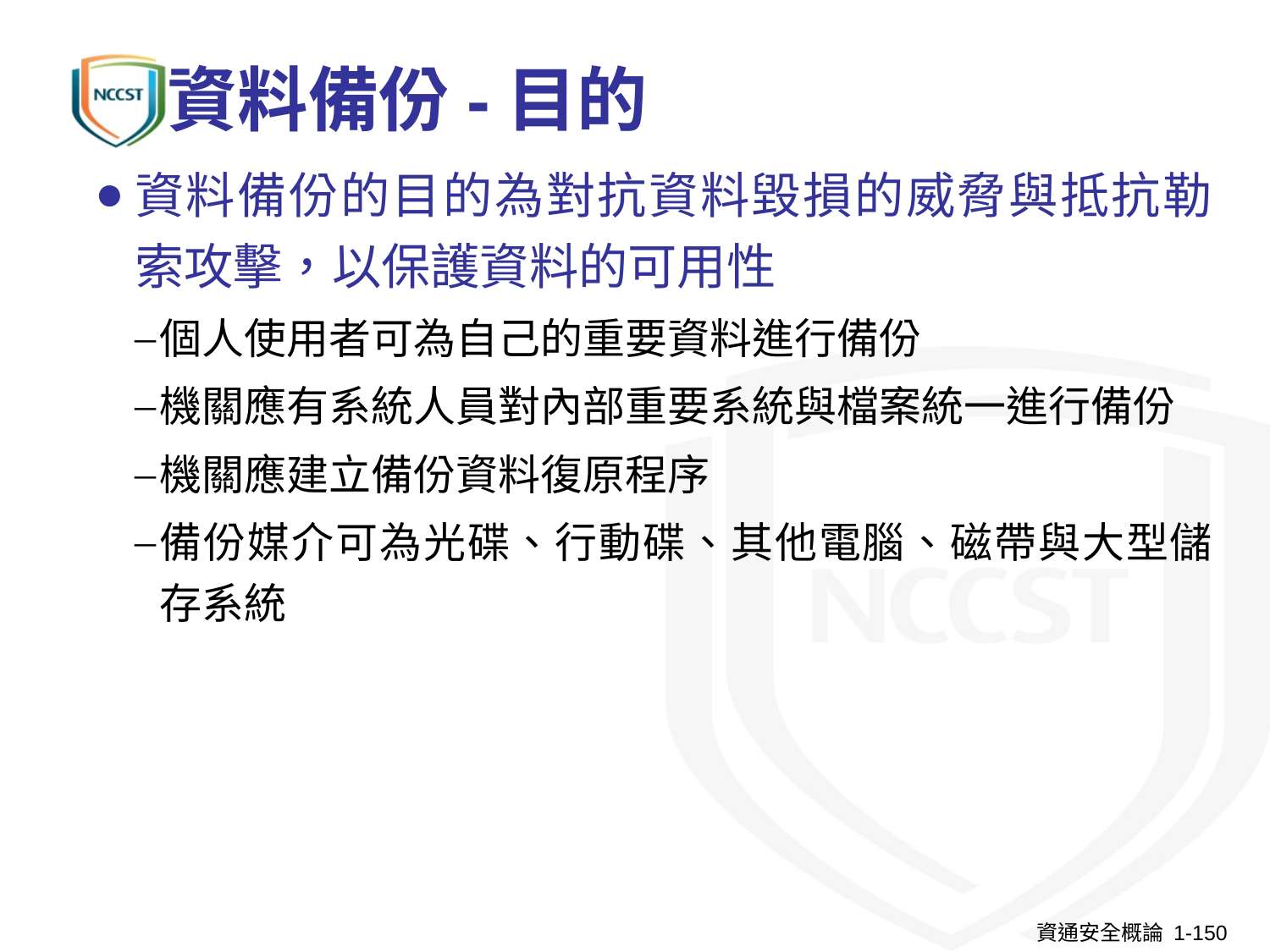

# 資料備份-目的
資料備份的目的為對抗資料毀損的威脅與抵抗勒索攻擊，以保護資料的可用性
個人使用者可為自己的重要資料進行備份
機關應有系統人員對內部重要系統與檔案統一進行備份
機關應建立備份資料復原程序
備份媒介可為光碟、行動碟、其他電腦、磁帶與大型儲存系統